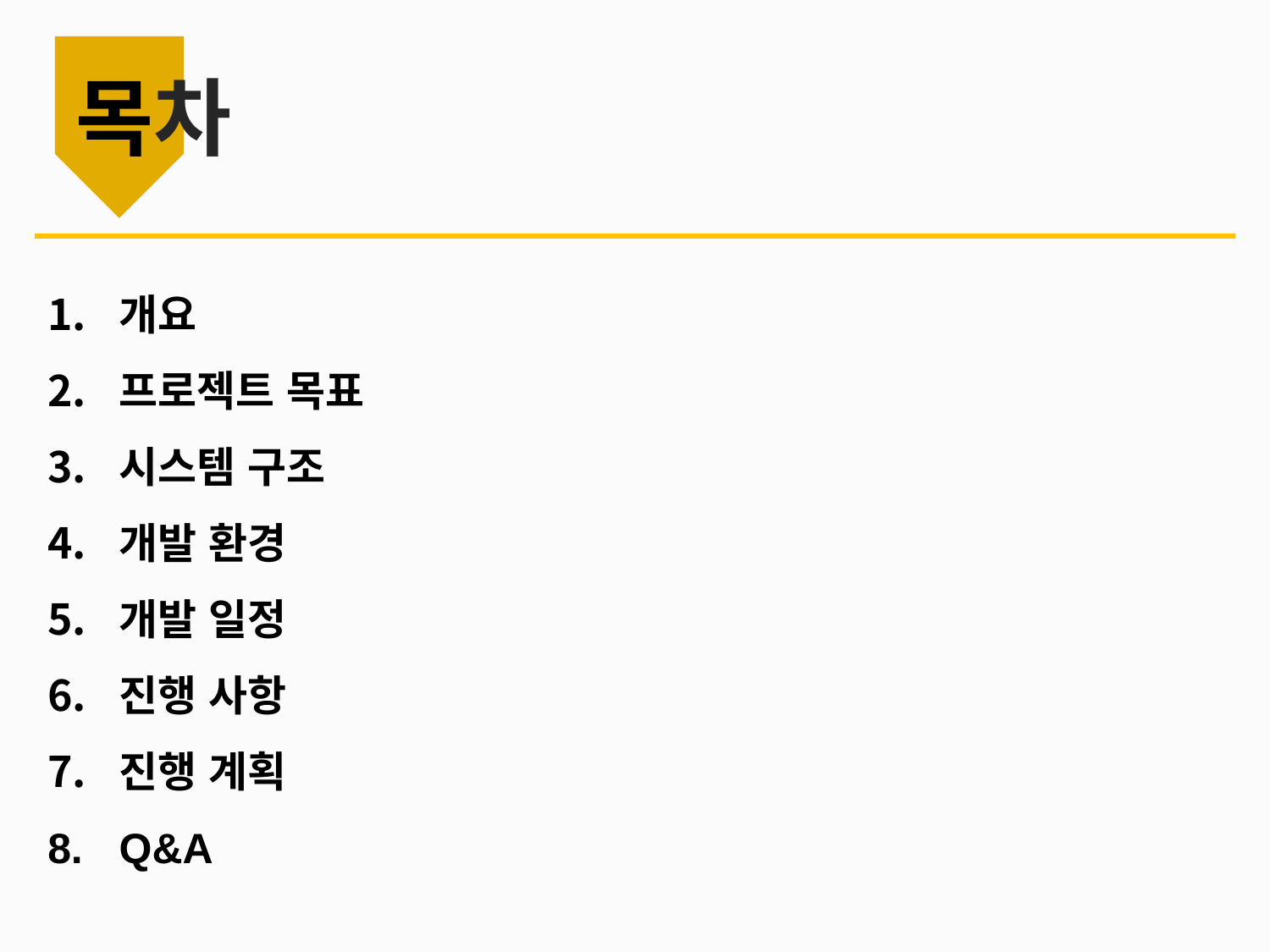

# 목차

개요
프로젝트 목표
시스템 구조
개발 환경
개발 일정
진행 사항
진행 계획
Q&A